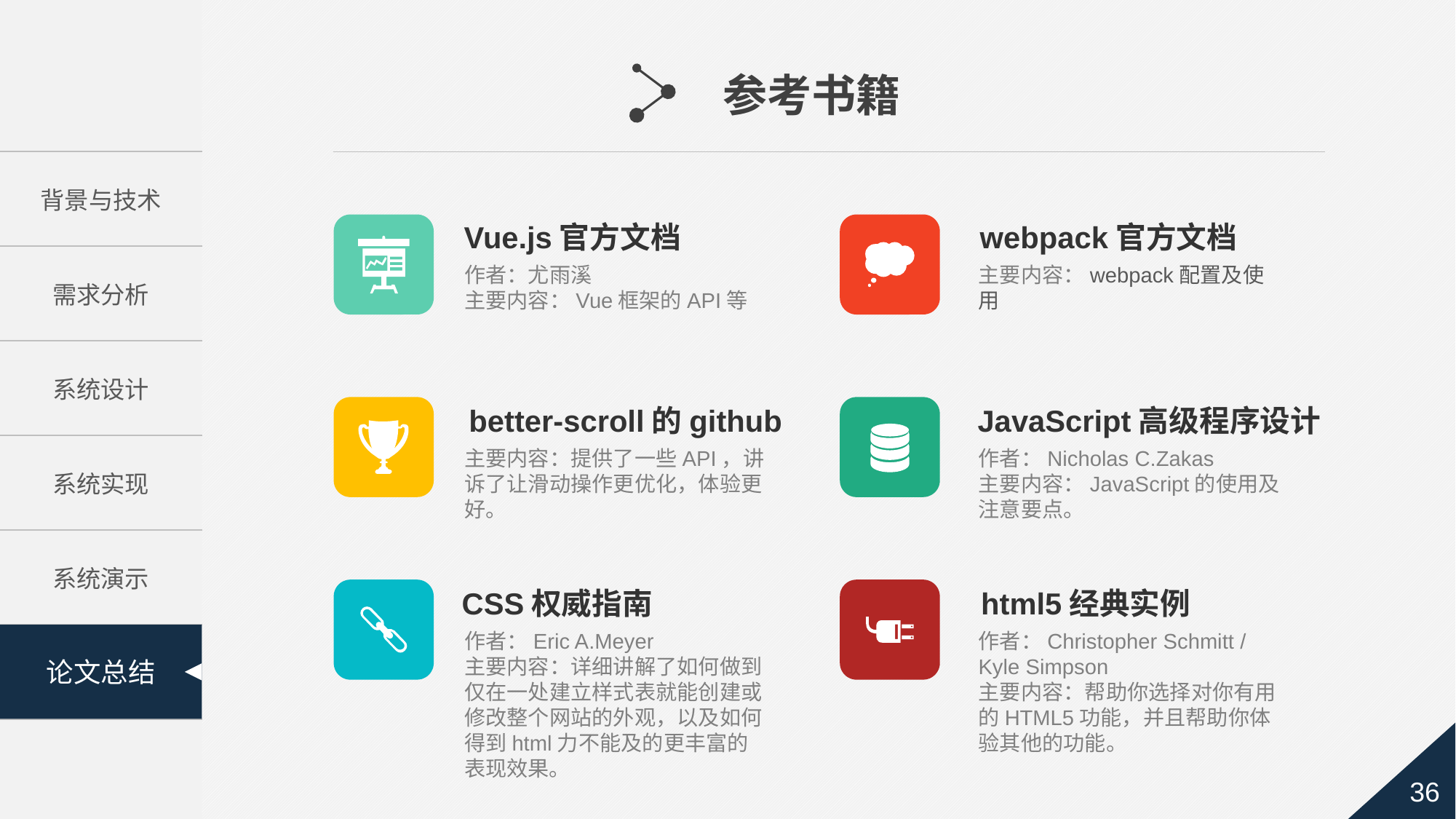

参考书籍
Vue.js官方文档
webpack官方文档

作者：尤雨溪
主要内容：Vue框架的API等
主要内容：webpack配置及使用
better-scroll的github
JavaScript高级程序设计

主要内容：提供了一些API，讲诉了让滑动操作更优化，体验更好。
作者：Nicholas C.Zakas
主要内容：JavaScript的使用及注意要点。
CSS权威指南
html5经典实例

作者：Eric A.Meyer
主要内容：详细讲解了如何做到仅在一处建立样式表就能创建或修改整个网站的外观，以及如何得到html力不能及的更丰富的表现效果。
作者：Christopher Schmitt / Kyle Simpson
主要内容：帮助你选择对你有用的HTML5功能，并且帮助你体验其他的功能。